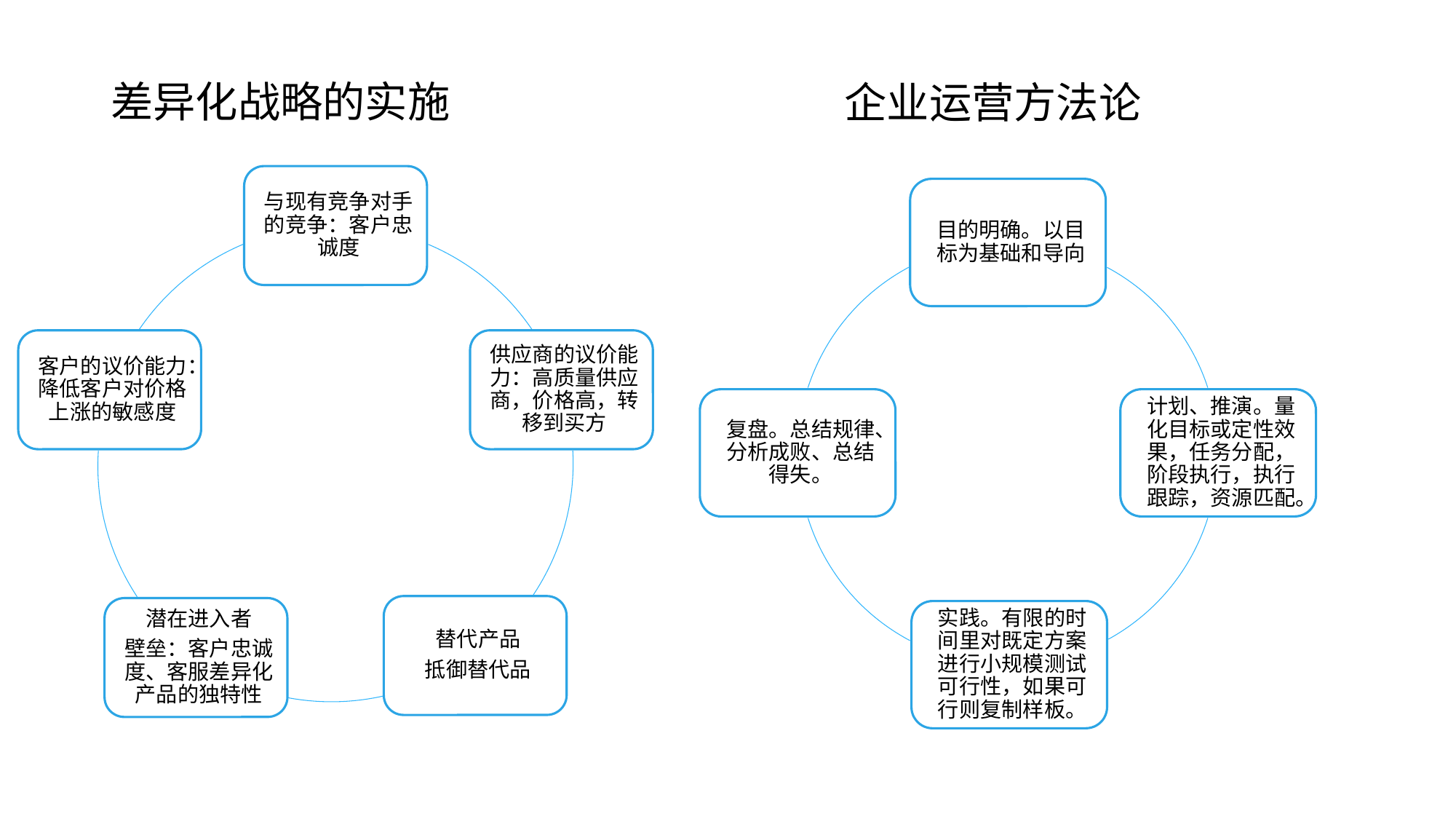

# 差异化战略的实施
企业运营方法论
与现有竞争对手的竞争：客户忠诚度
供应商的议价能力：高质量供应商，价格高，转移到买方
替代产品
抵御替代品
潜在进入者
壁垒：客户忠诚度、客服差异化产品的独特性
客户的议价能力：降低客户对价格上涨的敏感度
目的明确。以目标为基础和导向
计划、推演。量化目标或定性效果，任务分配，阶段执行，执行跟踪，资源匹配。
实践。有限的时间里对既定方案进行小规模测试可行性，如果可行则复制样板。
复盘。总结规律、分析成败、总结得失。